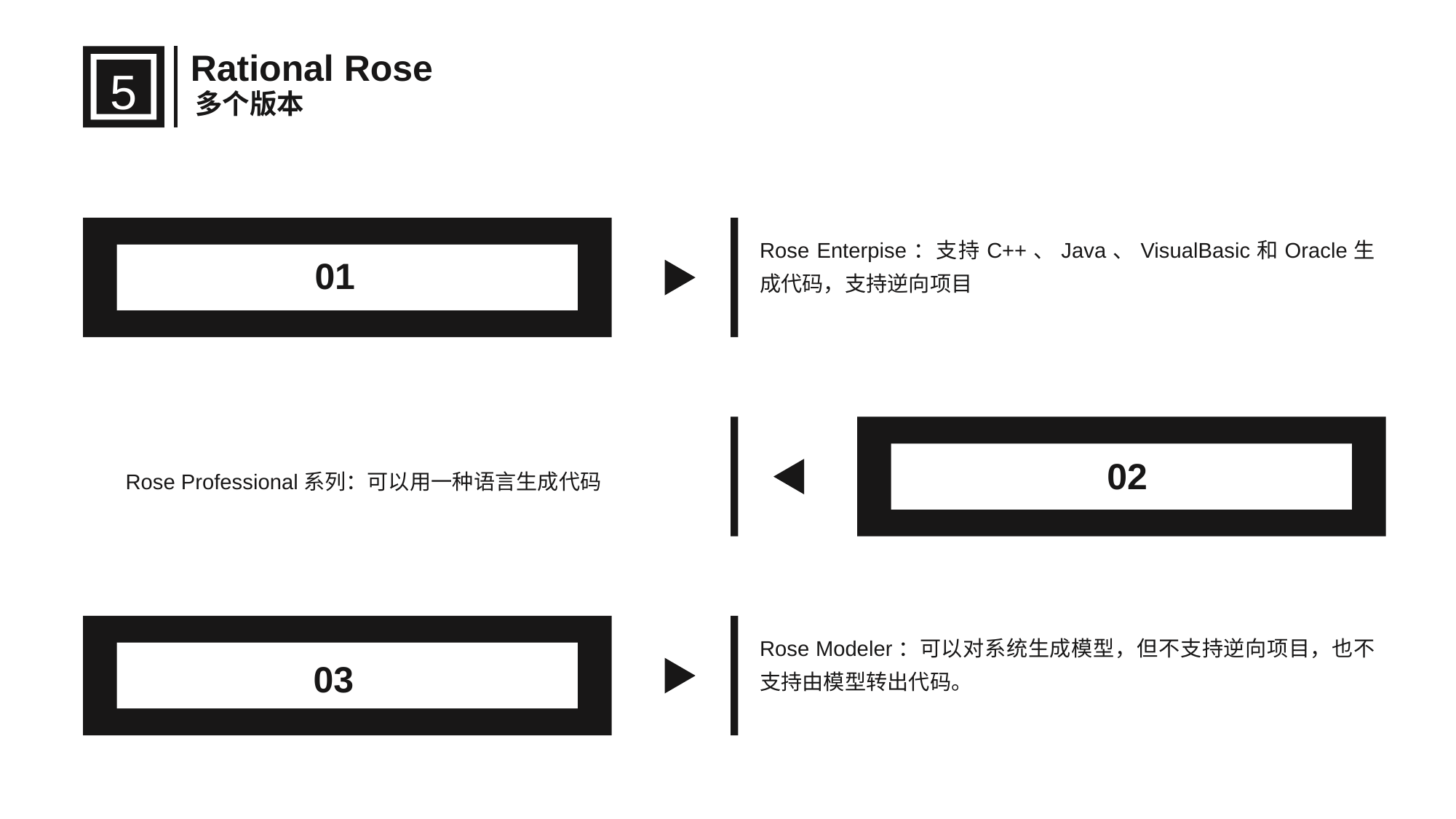

Rational Rose

5
多个版本

Rose Enterpise：支持C++、Java、VisualBasic和Oracle生成代码，支持逆向项目
01

02
Rose Professional系列：可以用一种语言生成代码

Rose Modeler：可以对系统生成模型，但不支持逆向项目，也不支持由模型转出代码。
03